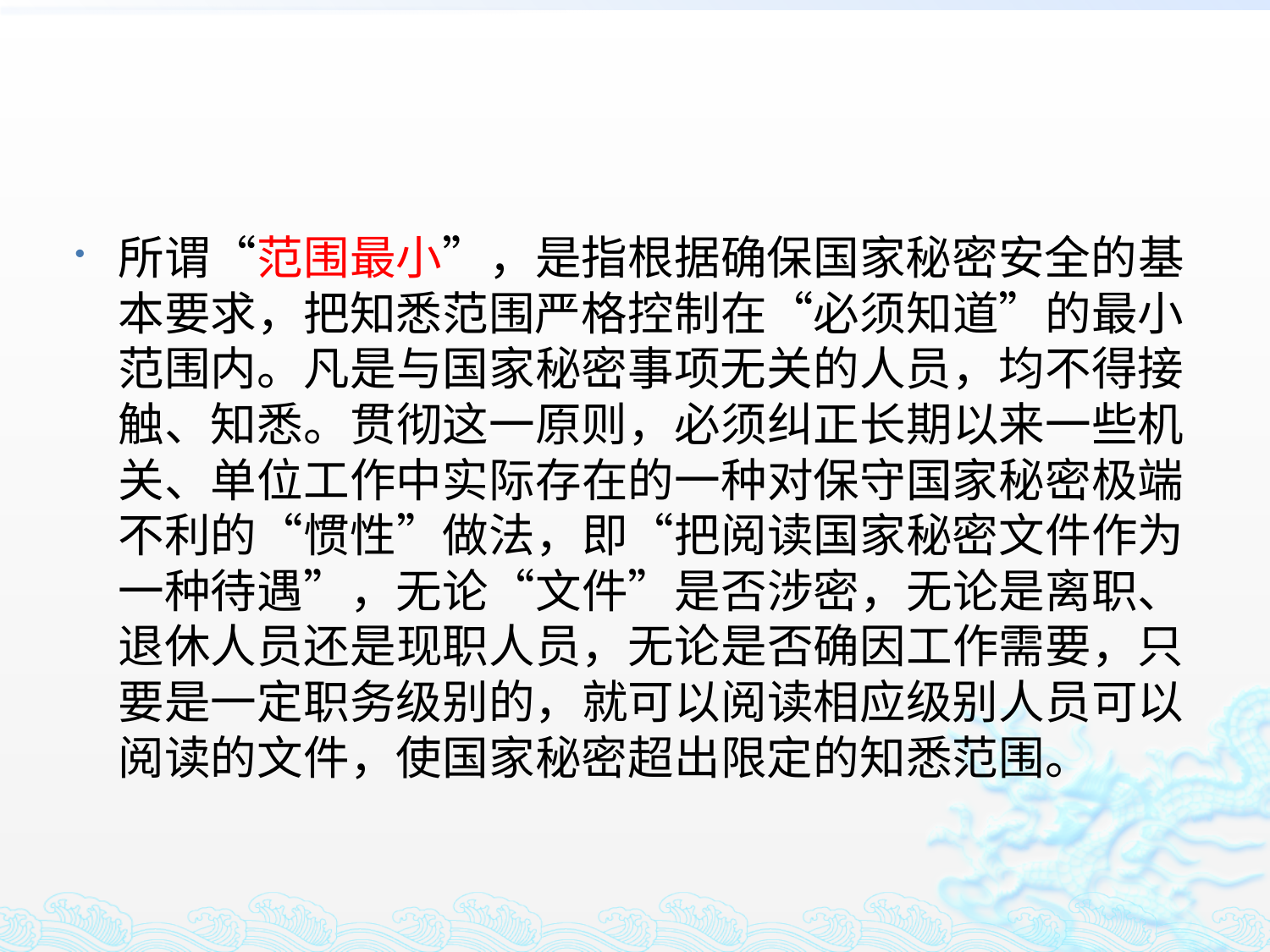

#
所谓“范围最小”，是指根据确保国家秘密安全的基本要求，把知悉范围严格控制在“必须知道”的最小范围内。凡是与国家秘密事项无关的人员，均不得接触、知悉。贯彻这一原则，必须纠正长期以来一些机关、单位工作中实际存在的一种对保守国家秘密极端不利的“惯性”做法，即“把阅读国家秘密文件作为一种待遇”，无论“文件”是否涉密，无论是离职、退休人员还是现职人员，无论是否确因工作需要，只要是一定职务级别的，就可以阅读相应级别人员可以阅读的文件，使国家秘密超出限定的知悉范围。